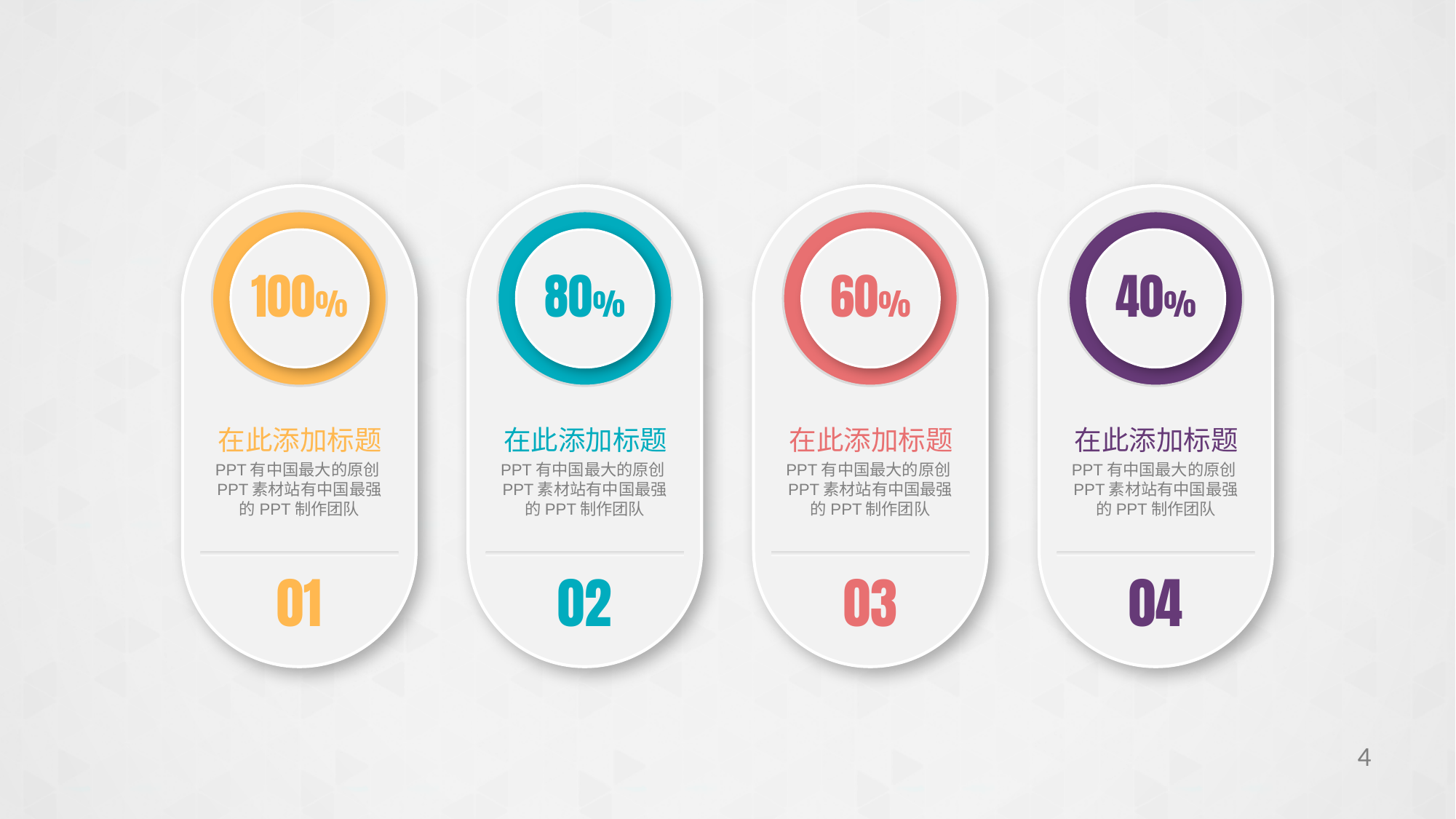

100%
在此添加标题
PPT有中国最大的原创PPT素材站有中国最强的PPT制作团队

01

80%
在此添加标题
PPT有中国最大的原创PPT素材站有中国最强的PPT制作团队

02

60%
在此添加标题
PPT有中国最大的原创PPT素材站有中国最强的PPT制作团队

03

40%
在此添加标题
PPT有中国最大的原创PPT素材站有中国最强的PPT制作团队

04
4